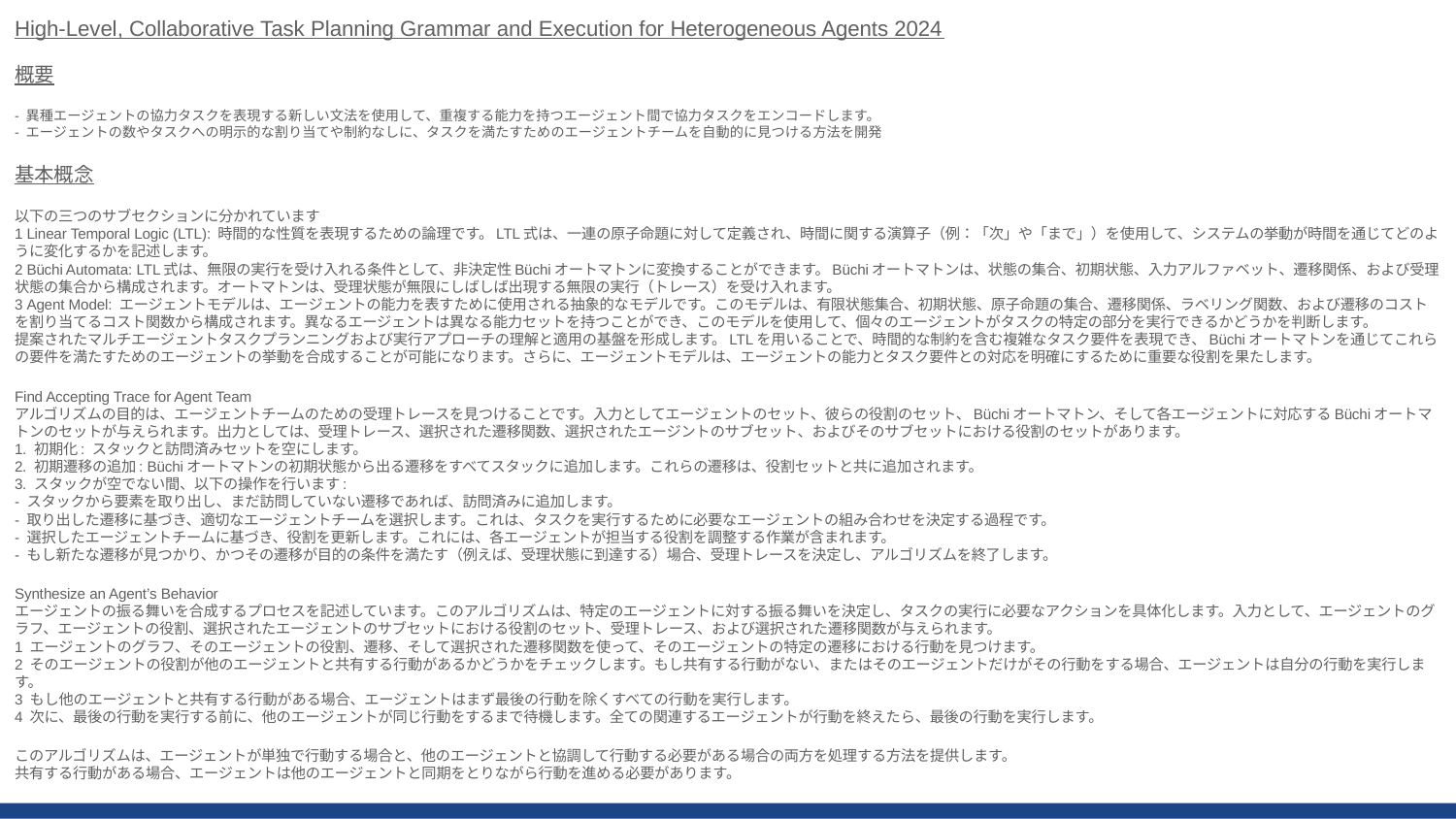

High-Level, Collaborative Task Planning Grammar and Execution for Heterogeneous Agents 2024
概要
- 異種エージェントの協力タスクを表現する新しい文法を使用して、重複する能力を持つエージェント間で協力タスクをエンコードします。
- エージェントの数やタスクへの明示的な割り当てや制約なしに、タスクを満たすためのエージェントチームを自動的に見つける方法を開発
基本概念
以下の三つのサブセクションに分かれています
1 Linear Temporal Logic (LTL): 時間的な性質を表現するための論理です。LTL式は、一連の原子命題に対して定義され、時間に関する演算子（例：「次」や「まで」）を使用して、システムの挙動が時間を通じてどのように変化するかを記述します。
2 Büchi Automata: LTL式は、無限の実行を受け入れる条件として、非決定性Büchiオートマトンに変換することができます。Büchiオートマトンは、状態の集合、初期状態、入力アルファベット、遷移関係、および受理状態の集合から構成されます。オートマトンは、受理状態が無限にしばしば出現する無限の実行（トレース）を受け入れます。
3 Agent Model: エージェントモデルは、エージェントの能力を表すために使用される抽象的なモデルです。このモデルは、有限状態集合、初期状態、原子命題の集合、遷移関係、ラベリング関数、および遷移のコストを割り当てるコスト関数から構成されます。異なるエージェントは異なる能力セットを持つことができ、このモデルを使用して、個々のエージェントがタスクの特定の部分を実行できるかどうかを判断します。
提案されたマルチエージェントタスクプランニングおよび実行アプローチの理解と適用の基盤を形成します。LTLを用いることで、時間的な制約を含む複雑なタスク要件を表現でき、Büchiオートマトンを通じてこれらの要件を満たすためのエージェントの挙動を合成することが可能になります。さらに、エージェントモデルは、エージェントの能力とタスク要件との対応を明確にするために重要な役割を果たします。
Find Accepting Trace for Agent Team
アルゴリズムの目的は、エージェントチームのための受理トレースを見つけることです。入力としてエージェントのセット、彼らの役割のセット、Büchiオートマトン、そして各エージェントに対応するBüchiオートマトンのセットが与えられます。出力としては、受理トレース、選択された遷移関数、選択されたエージントのサブセット、およびそのサブセットにおける役割のセットがあります。
1. 初期化: スタックと訪問済みセットを空にします。
2. 初期遷移の追加: Büchiオートマトンの初期状態から出る遷移をすべてスタックに追加します。これらの遷移は、役割セットと共に追加されます。
3. スタックが空でない間、以下の操作を行います:
- スタックから要素を取り出し、まだ訪問していない遷移であれば、訪問済みに追加します。
- 取り出した遷移に基づき、適切なエージェントチームを選択します。これは、タスクを実行するために必要なエージェントの組み合わせを決定する過程です。
- 選択したエージェントチームに基づき、役割を更新します。これには、各エージェントが担当する役割を調整する作業が含まれます。
- もし新たな遷移が見つかり、かつその遷移が目的の条件を満たす（例えば、受理状態に到達する）場合、受理トレースを決定し、アルゴリズムを終了します。
Synthesize an Agent’s Behavior
エージェントの振る舞いを合成するプロセスを記述しています。このアルゴリズムは、特定のエージェントに対する振る舞いを決定し、タスクの実行に必要なアクションを具体化します。入力として、エージェントのグラフ、エージェントの役割、選択されたエージェントのサブセットにおける役割のセット、受理トレース、および選択された遷移関数が与えられます。
1 エージェントのグラフ、そのエージェントの役割、遷移、そして選択された遷移関数を使って、そのエージェントの特定の遷移における行動を見つけます。
2 そのエージェントの役割が他のエージェントと共有する行動があるかどうかをチェックします。もし共有する行動がない、またはそのエージェントだけがその行動をする場合、エージェントは自分の行動を実行します。
3 もし他のエージェントと共有する行動がある場合、エージェントはまず最後の行動を除くすべての行動を実行します。
4 次に、最後の行動を実行する前に、他のエージェントが同じ行動をするまで待機します。全ての関連するエージェントが行動を終えたら、最後の行動を実行します。
このアルゴリズムは、エージェントが単独で行動する場合と、他のエージェントと協調して行動する必要がある場合の両方を処理する方法を提供します。
共有する行動がある場合、エージェントは他のエージェントと同期をとりながら行動を進める必要があります。